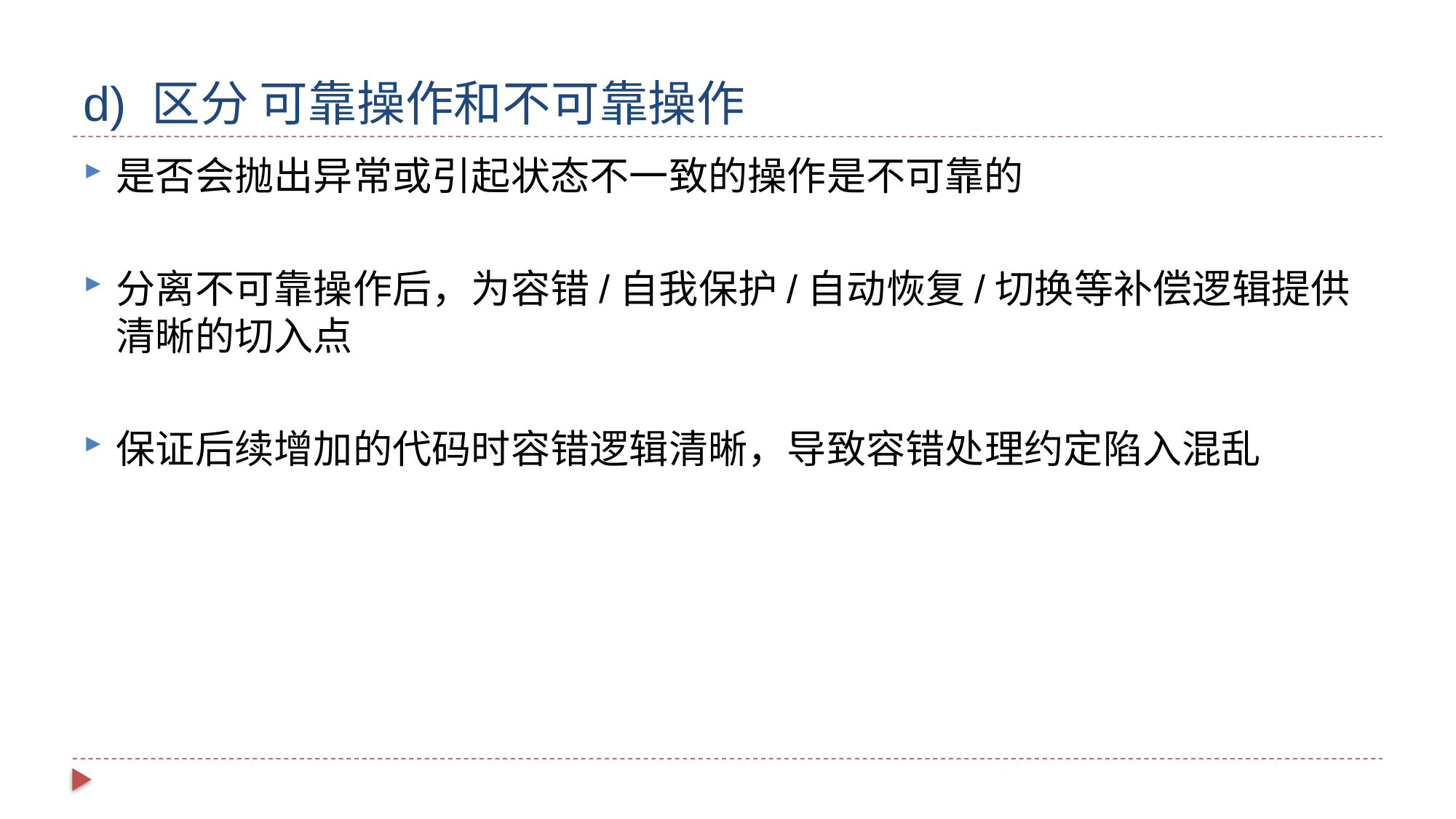

# d) 区分 可靠操作和不可靠操作
是否会抛出异常或引起状态不一致的操作是不可靠的

分离不可靠操作后，为容错/自我保护/自动恢复/切换等补偿逻辑提供清晰的切入点

保证后续增加的代码时容错逻辑清晰，导致容错处理约定陷入混乱